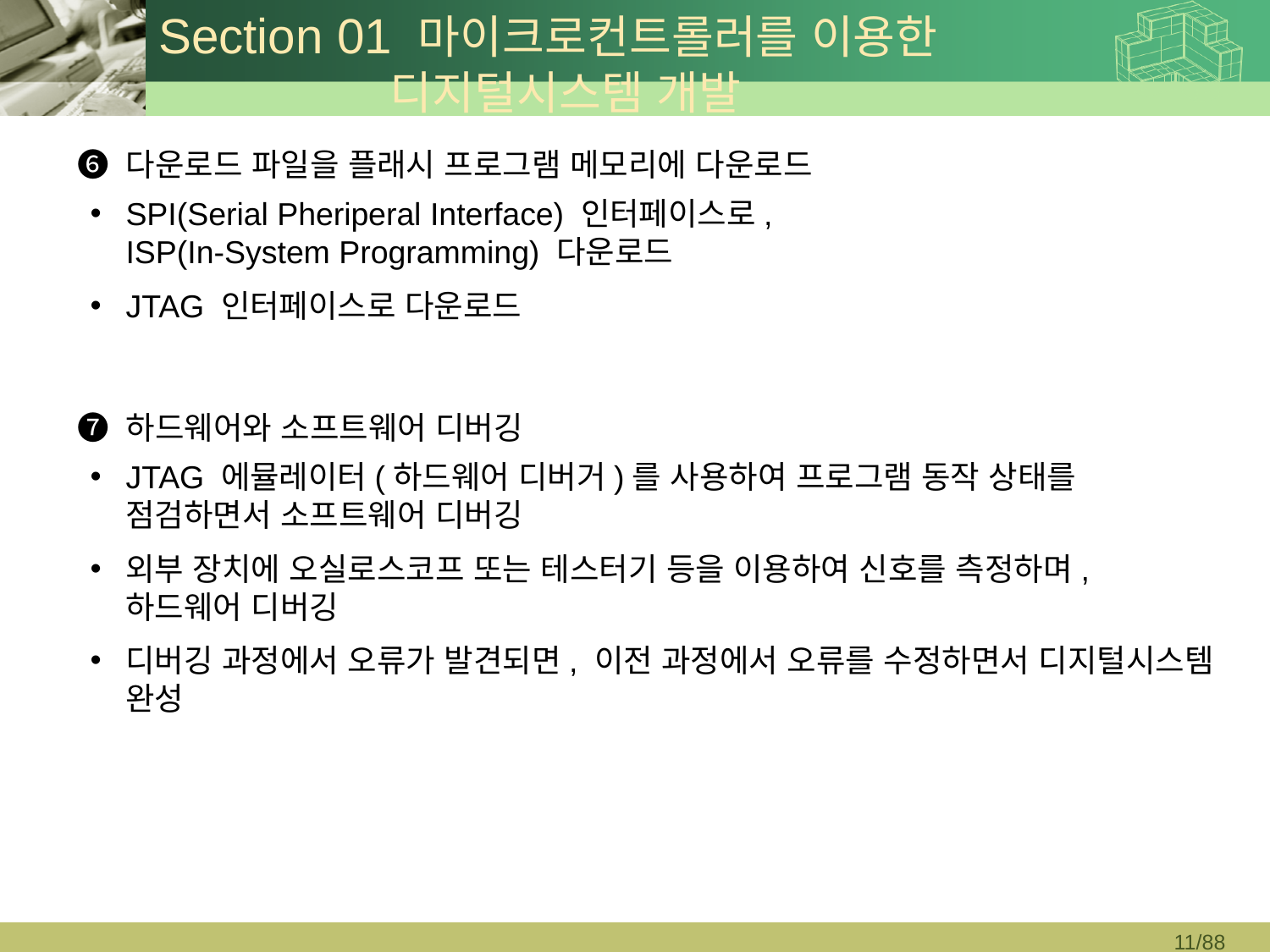

# Section 01 마이크로컨트롤러를 이용한 디지털시스템 개발
❻ 다운로드 파일을 플래시 프로그램 메모리에 다운로드
SPI(Serial Pheriperal Interface) 인터페이스로,
ISP(In-System Programming) 다운로드
JTAG 인터페이스로 다운로드

❼ 하드웨어와 소프트웨어 디버깅
JTAG 에뮬레이터(하드웨어 디버거)를 사용하여 프로그램 동작 상태를 점검하면서 소프트웨어 디버깅
외부 장치에 오실로스코프 또는 테스터기 등을 이용하여 신호를 측정하며, 하드웨어 디버깅
디버깅 과정에서 오류가 발견되면, 이전 과정에서 오류를 수정하면서 디지털시스템 완성